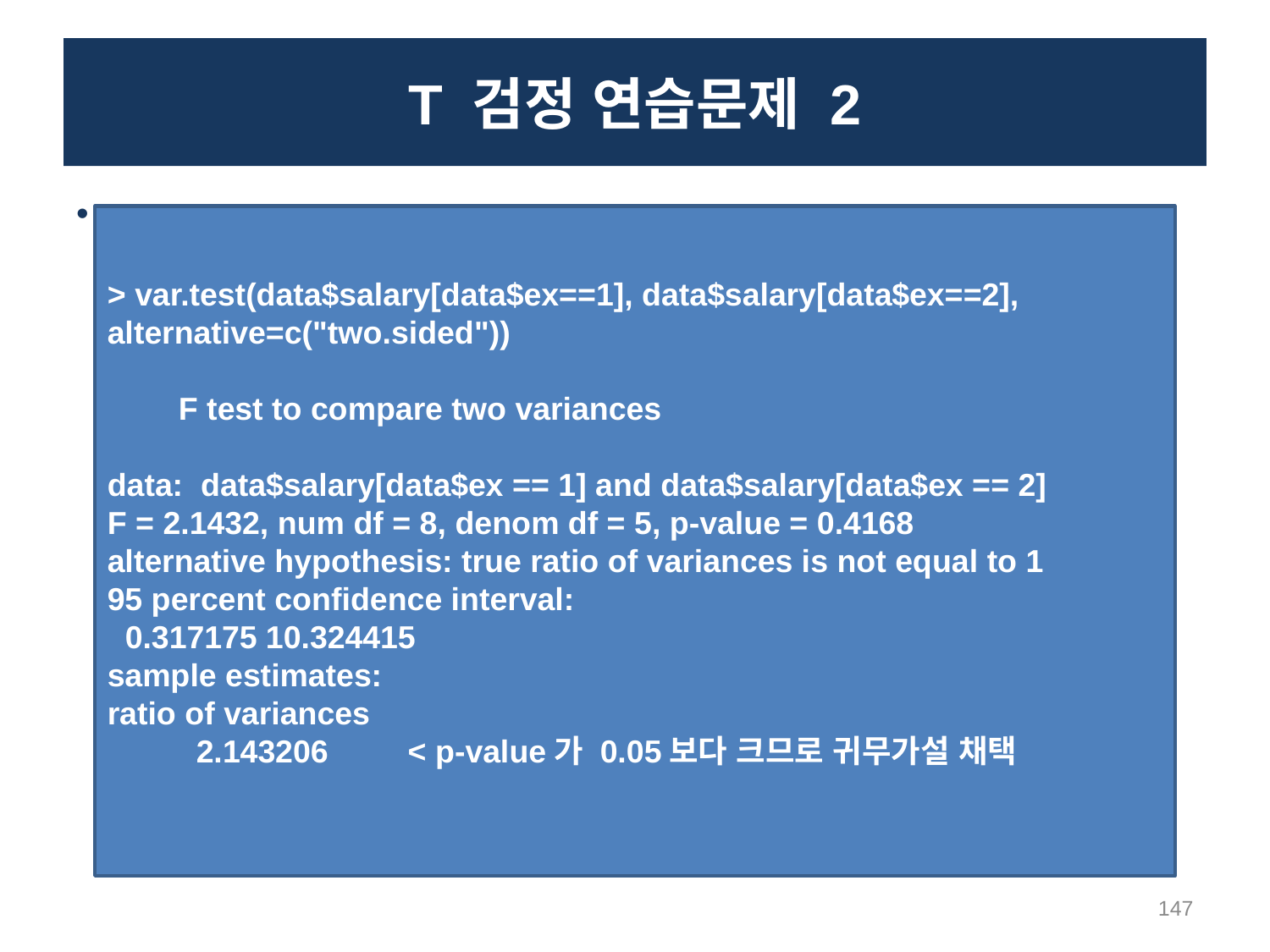

# T 검정 연습문제 2

> var.test(data$salary[data$ex==1], data$salary[data$ex==2], alternative=c("two.sided"))

        F test to compare two variances

data:  data$salary[data$ex == 1] and data$salary[data$ex == 2]
F = 2.1432, num df = 8, denom df = 5, p-value = 0.4168
alternative hypothesis: true ratio of variances is not equal to 1
95 percent confidence interval:
  0.317175 10.324415
sample estimates:
ratio of variances
          2.143206         < p-value가 0.05보다 크므로 귀무가설 채택

147